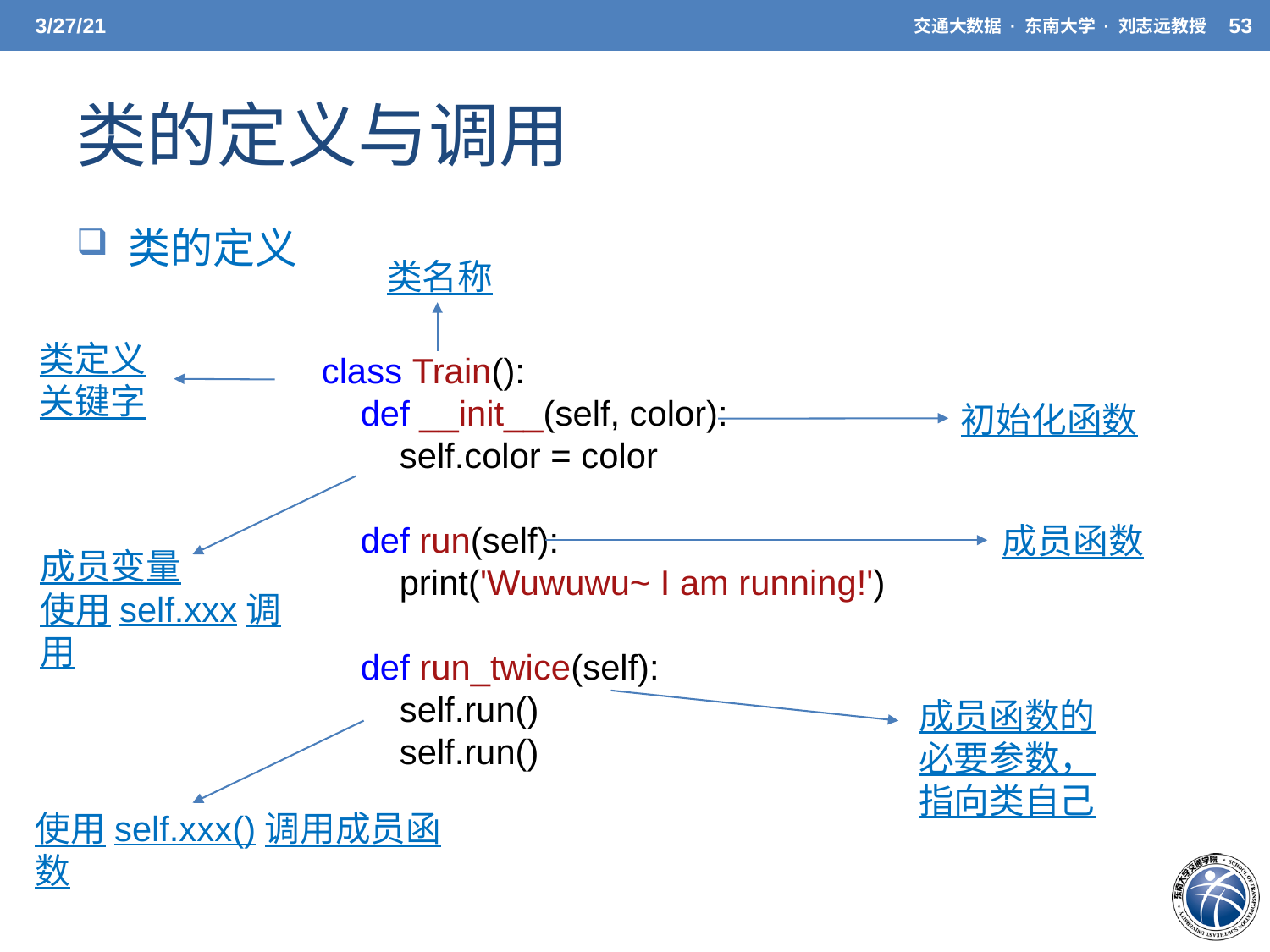

3/27/21
交通大数据 · 东南大学 · 刘志远教授
53
# 类的定义与调用
 类的定义

类名称
类定义关键字
class Train():
    def __init__(self, color):
        self.color = color

    def run(self):
        print('Wuwuwu~ I am running!')

    def run_twice(self):
        self.run()
        self.run()
初始化函数
成员函数
成员变量
使用self.xxx调用
成员函数的必要参数，指向类自己
使用self.xxx()调用成员函数